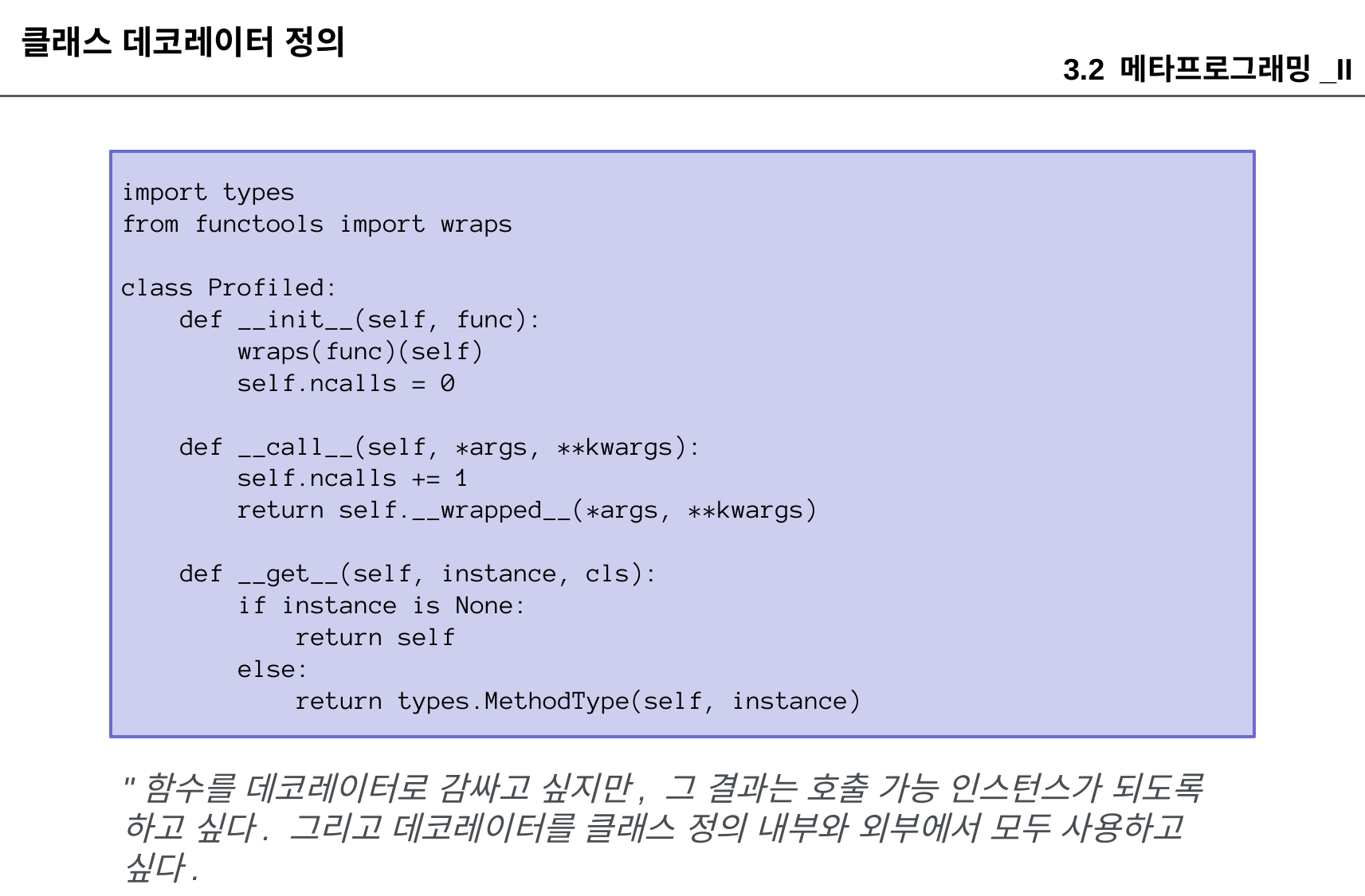

클래스 데코레이터 정의
3.2 메타프로그래밍_II
import types
from functools import wraps

class Profiled:
    def __init__(self, func):
        wraps(func)(self)
        self.ncalls = 0

    def __call__(self, *args, **kwargs):
        self.ncalls += 1
        return self.__wrapped__(*args, **kwargs)

    def __get__(self, instance, cls):
        if instance is None:
            return self
        else:
            return types.MethodType(self, instance)
"함수를 데코레이터로 감싸고 싶지만, 그 결과는 호출 가능 인스턴스가 되도록 하고 싶다. 그리고 데코레이터를 클래스 정의 내부와 외부에서 모두 사용하고 싶다.